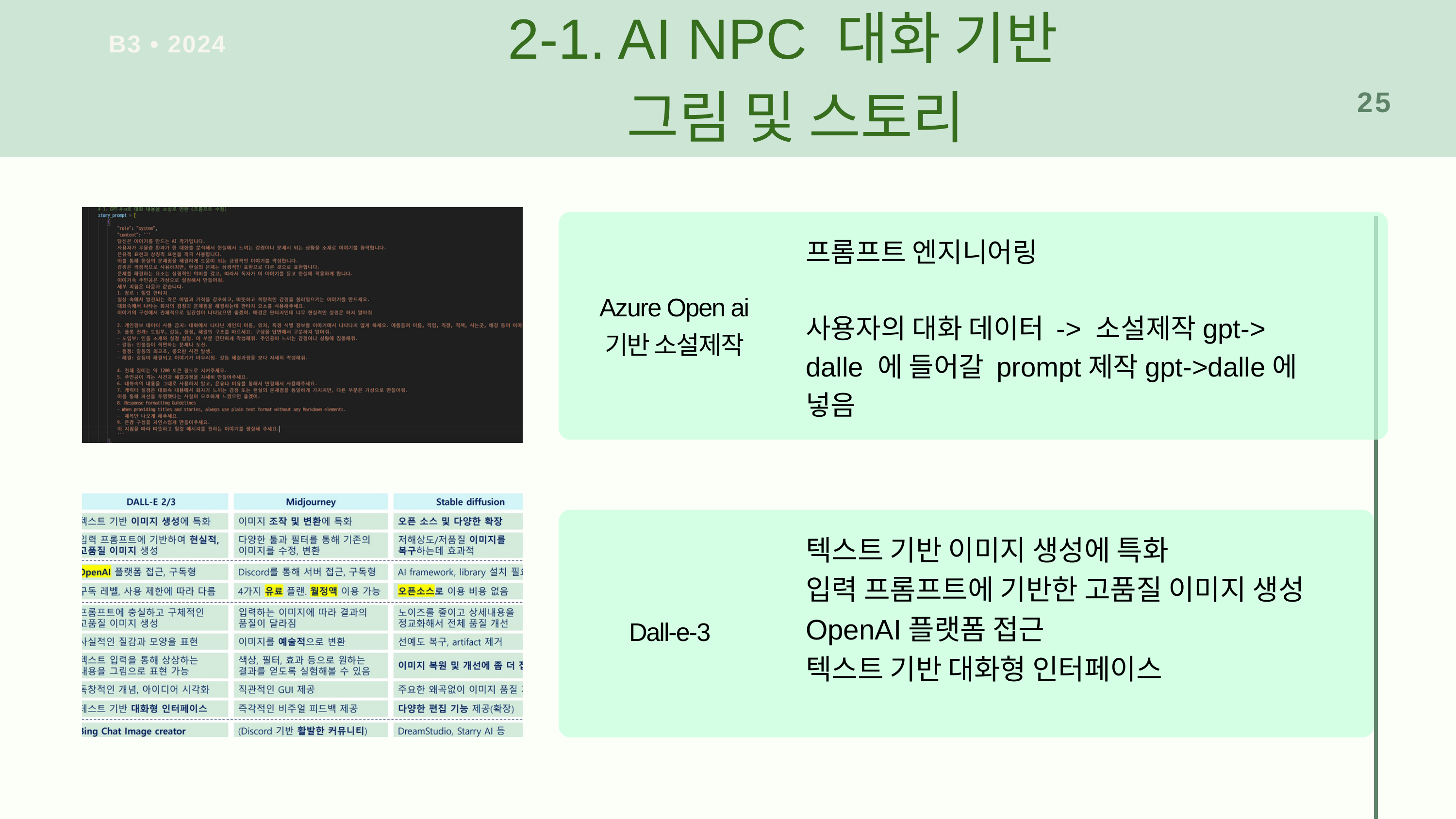

2-1. AI NPC 대화 기반
 그림 및 스토리

B3 • 2024
25

프롬프트 엔지니어링

사용자의 대화 데이터 -> 소설제작gpt->
dalle 에 들어갈 prompt제작gpt->dalle에 넣음

Azure Open ai
기반 소설제작

텍스트 기반 이미지 생성에 특화
입력 프롬프트에 기반한 고품질 이미지 생성
OpenAI플랫폼 접근
텍스트 기반 대화형 인터페이스

Dall-e-3